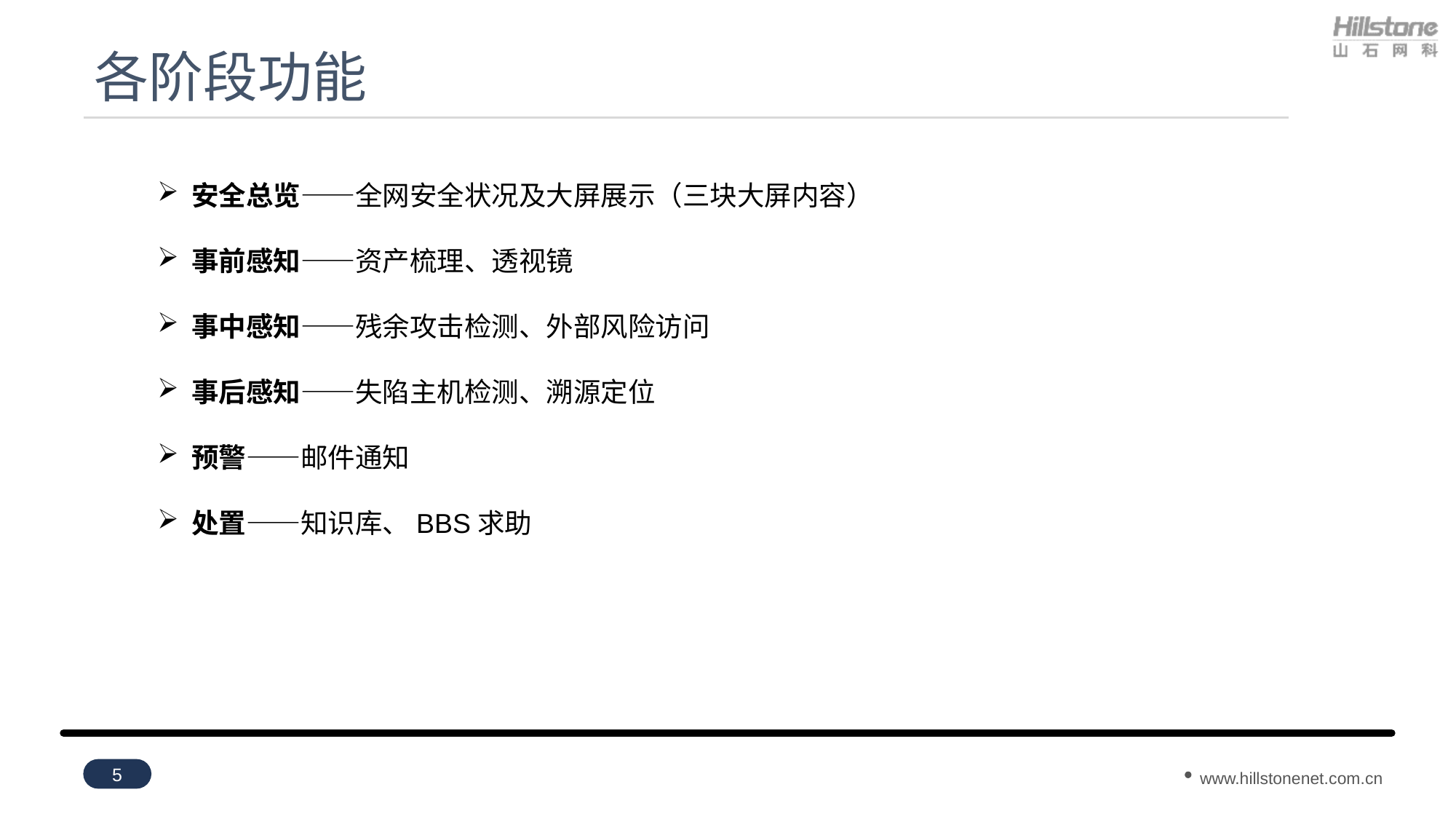

# 各阶段功能
安全总览——全网安全状况及大屏展示（三块大屏内容）
事前感知——资产梳理、透视镜
事中感知——残余攻击检测、外部风险访问
事后感知——失陷主机检测、溯源定位
预警——邮件通知
处置——知识库、BBS求助
5